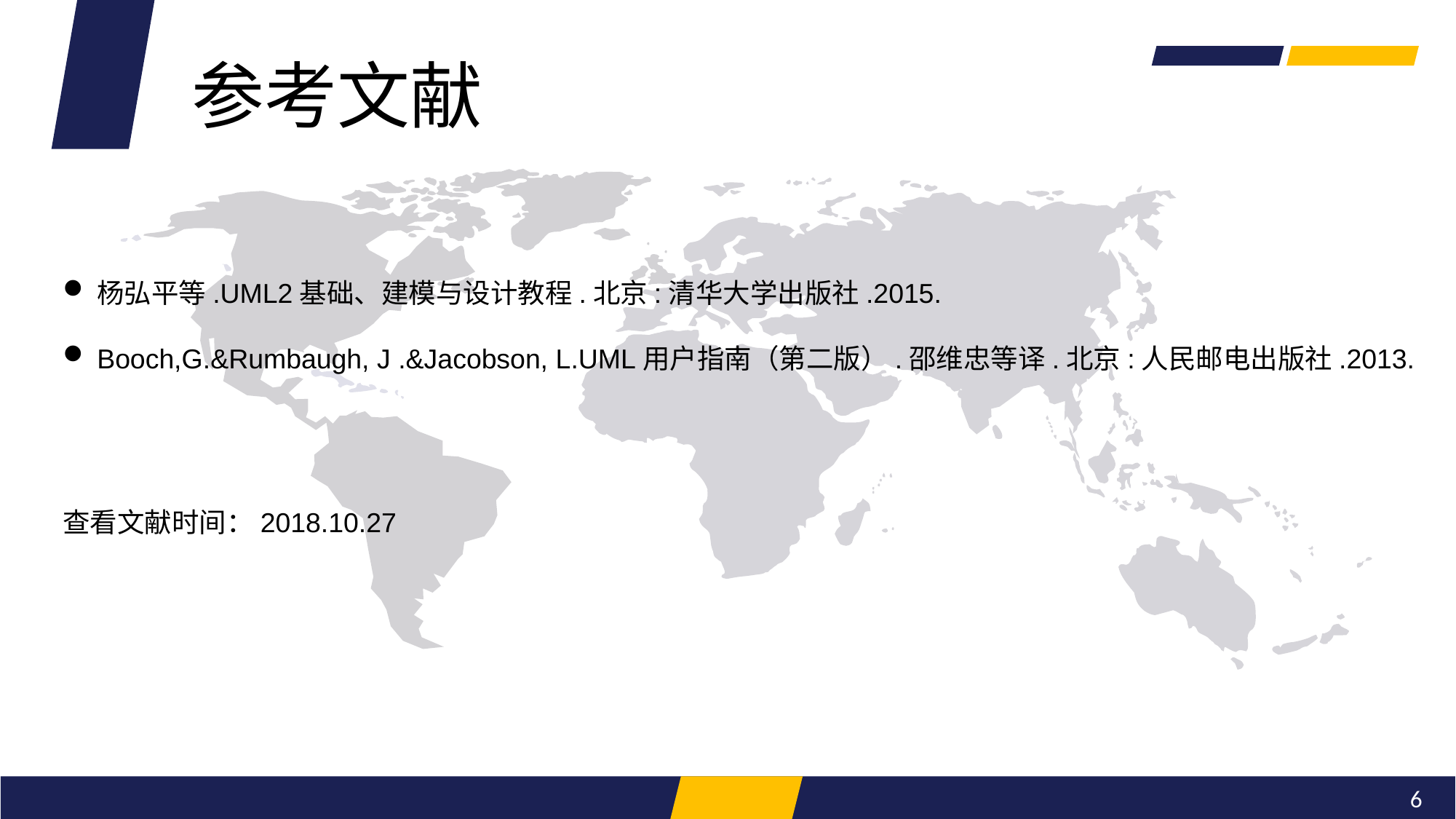

参考文献

杨弘平等.UML2基础、建模与设计教程.北京:清华大学出版社.2015.

Booch,G.&Rumbaugh, J .&Jacobson, L.UML用户指南（第二版）.邵维忠等译.北京:人民邮电出版社.2013.

查看文献时间：2018.10.27
6